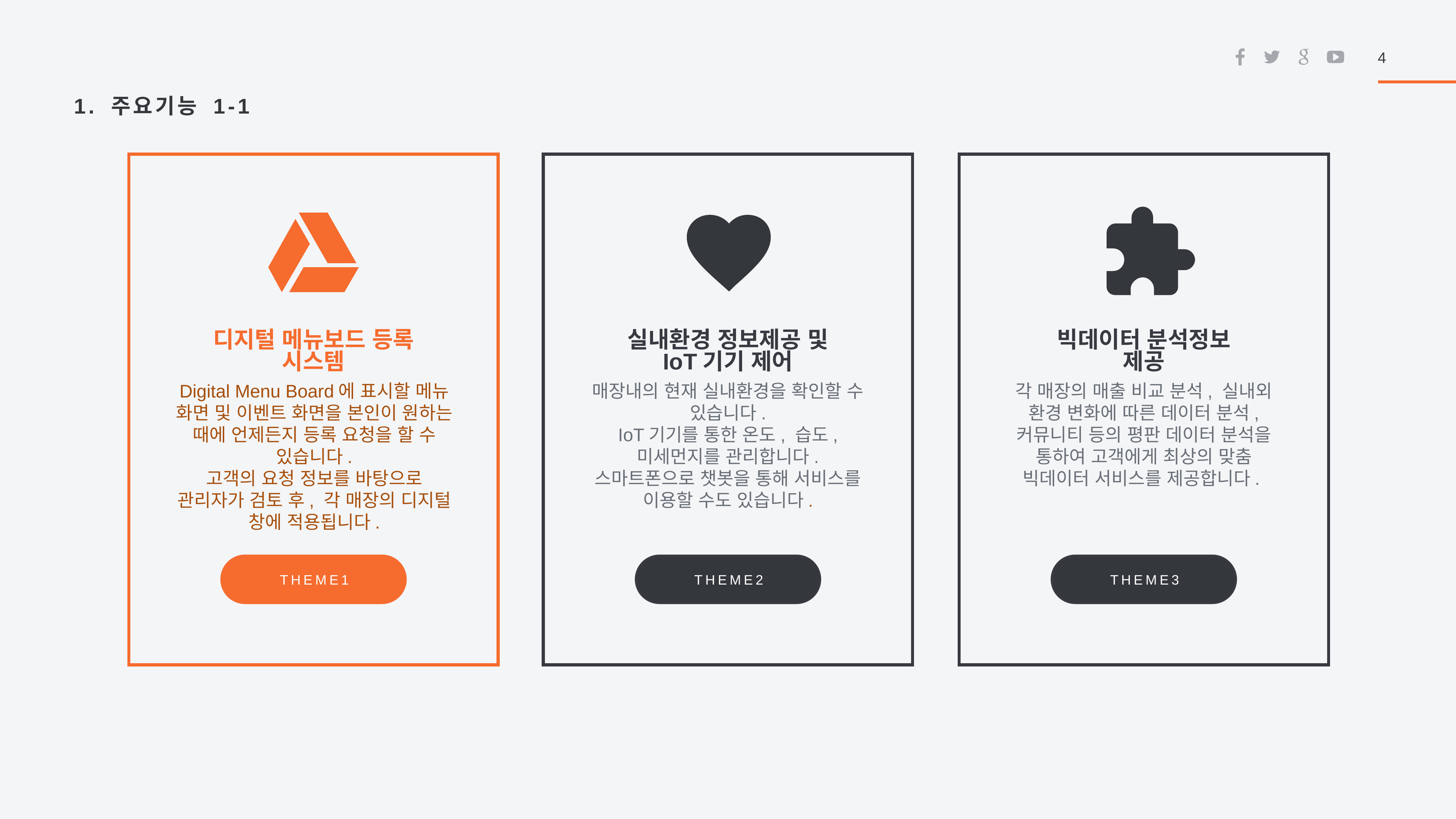

4
1. 주요기능 1-1

디지털 메뉴보드 등록 시스템

ThEME1

실내환경 정보제공 및 IoT기기 제어
매장내의 현재 실내환경을 확인할 수 있습니다.
IoT기기를 통한 온도, 습도, 미세먼지를 관리합니다.
스마트폰으로 챗봇을 통해 서비스를 이용할 수도 있습니다.

THEME2

빅데이터 분석정보 제공
각 매장의 매출 비교 분석, 실내외 환경 변화에 따른 데이터 분석, 커뮤니티 등의 평판 데이터 분석을 통하여 고객에게 최상의 맞춤 빅데이터 서비스를 제공합니다.

THEME3

Digital Menu Board에 표시할 메뉴 화면 및 이벤트 화면을 본인이 원하는 때에 언제든지 등록 요청을 할 수 있습니다.
고객의 요청 정보를 바탕으로 관리자가 검토 후, 각 매장의 디지털 창에 적용됩니다.